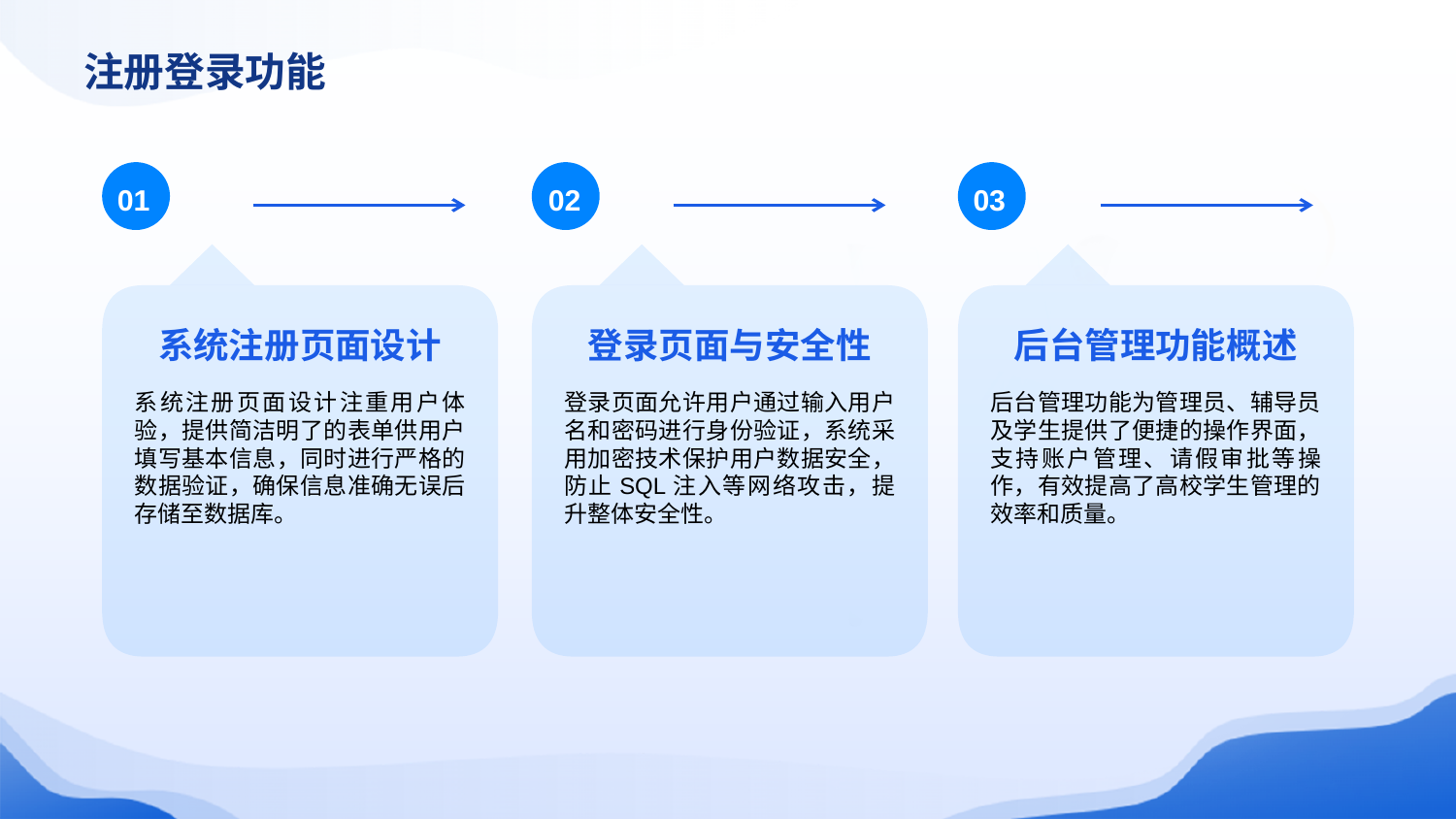

注册登录功能

01
02
03

系统注册页面设计
登录页面与安全性
后台管理功能概述
系统注册页面设计注重用户体验，提供简洁明了的表单供用户填写基本信息，同时进行严格的数据验证，确保信息准确无误后存储至数据库。
登录页面允许用户通过输入用户名和密码进行身份验证，系统采用加密技术保护用户数据安全，防止SQL注入等网络攻击，提升整体安全性。
后台管理功能为管理员、辅导员及学生提供了便捷的操作界面，支持账户管理、请假审批等操作，有效提高了高校学生管理的效率和质量。